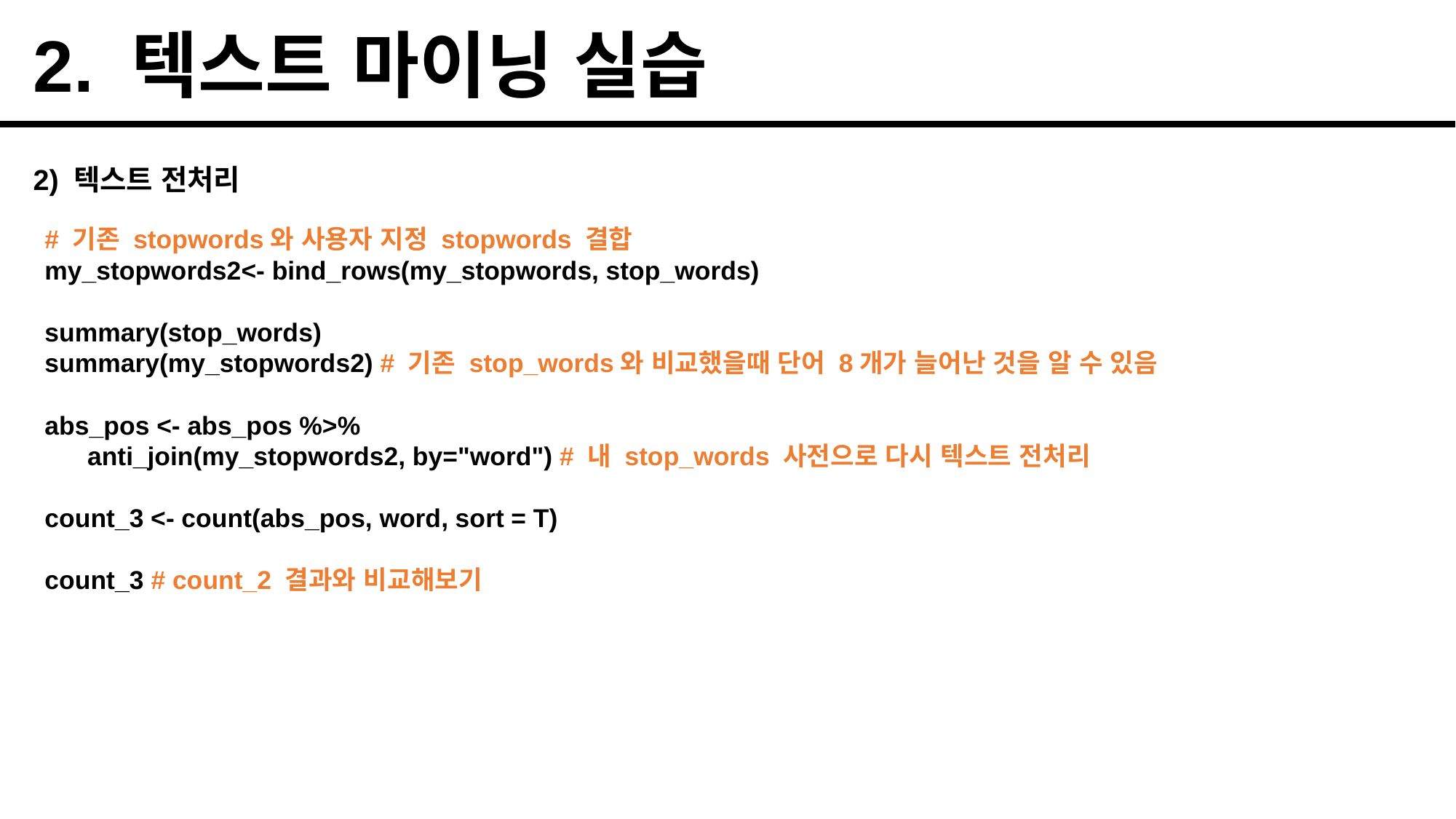

2. 텍스트 마이닝 실습
2) 텍스트 전처리
# 기존 stopwords와 사용자 지정 stopwords 결합
my_stopwords2<- bind_rows(my_stopwords, stop_words)

summary(stop_words)
summary(my_stopwords2) # 기존 stop_words와 비교했을때 단어 8개가 늘어난 것을 알 수 있음

abs_pos <- abs_pos %>%
      anti_join(my_stopwords2, by="word") # 내 stop_words 사전으로 다시 텍스트 전처리

count_3 <- count(abs_pos, word, sort = T)

count_3 # count_2 결과와 비교해보기